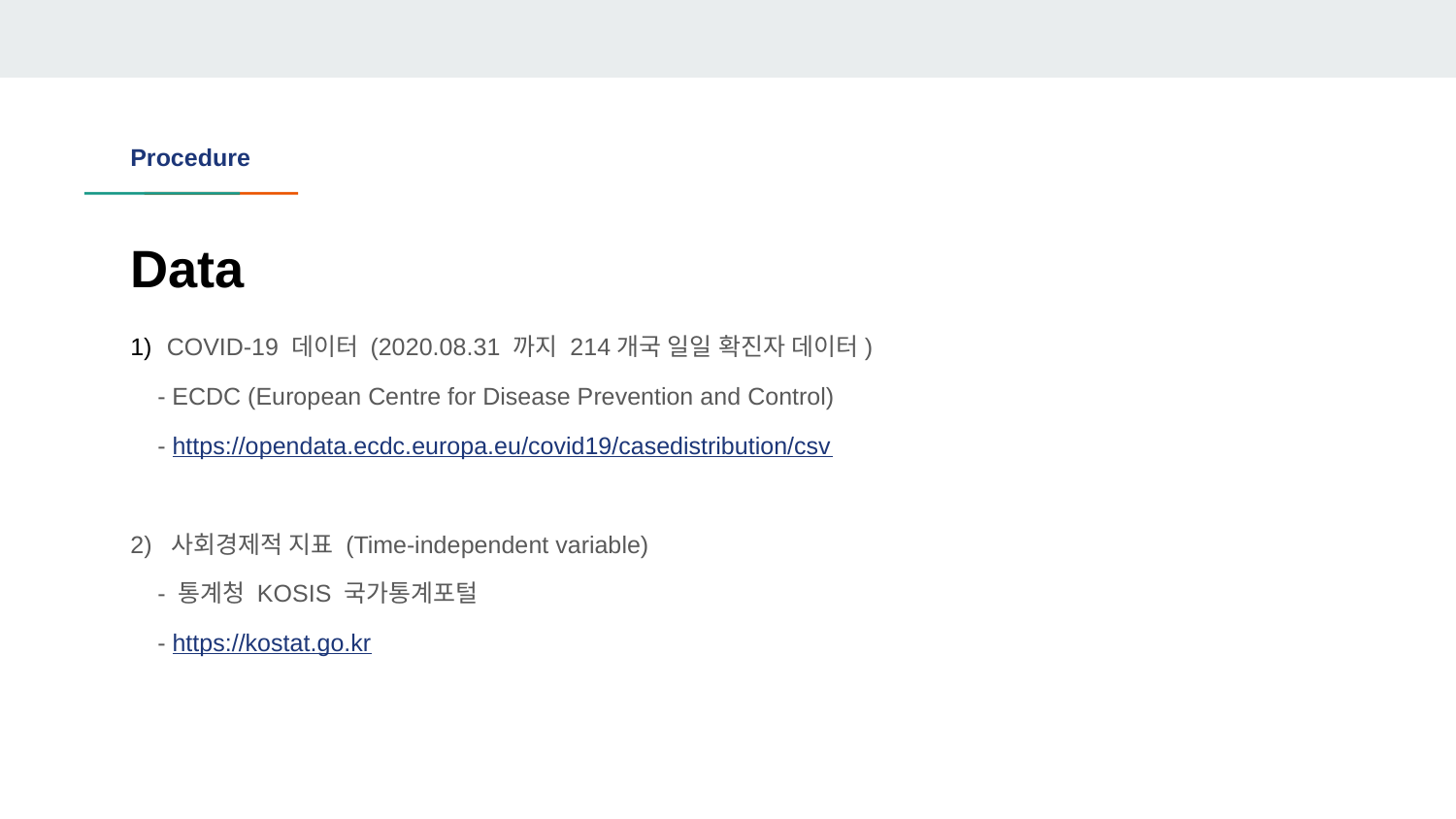

# Procedure
Data
COVID-19 데이터 (2020.08.31 까지 214개국 일일 확진자 데이터)
    - ECDC (European Centre for Disease Prevention and Control)
    - https://opendata.ecdc.europa.eu/covid19/casedistribution/csv

2)  사회경제적 지표 (Time-independent variable)
    - 통계청 KOSIS 국가통계포털
    - https://kostat.go.kr